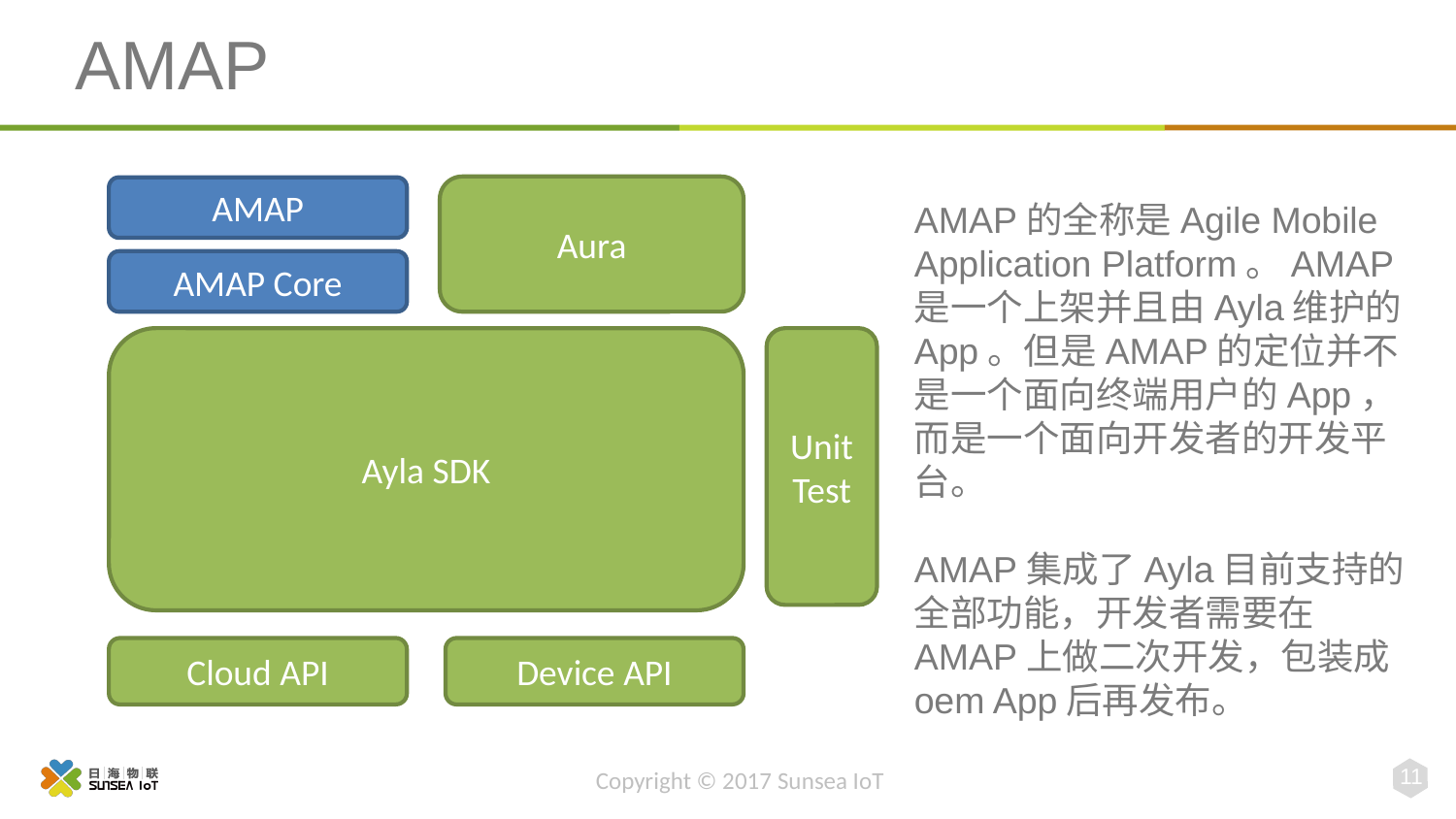

# AMAP
Aura
AMAP
Ayla SDK
Unit Test
Cloud API
Device API
AMAP Core
AMAP的全称是Agile Mobile Application Platform。AMAP是一个上架并且由Ayla维护的App。但是AMAP的定位并不是一个面向终端用户的App，而是一个面向开发者的开发平台。

AMAP集成了Ayla目前支持的全部功能，开发者需要在AMAP上做二次开发，包装成oem App后再发布。

11
Copyright © 2017 Sunsea IoT